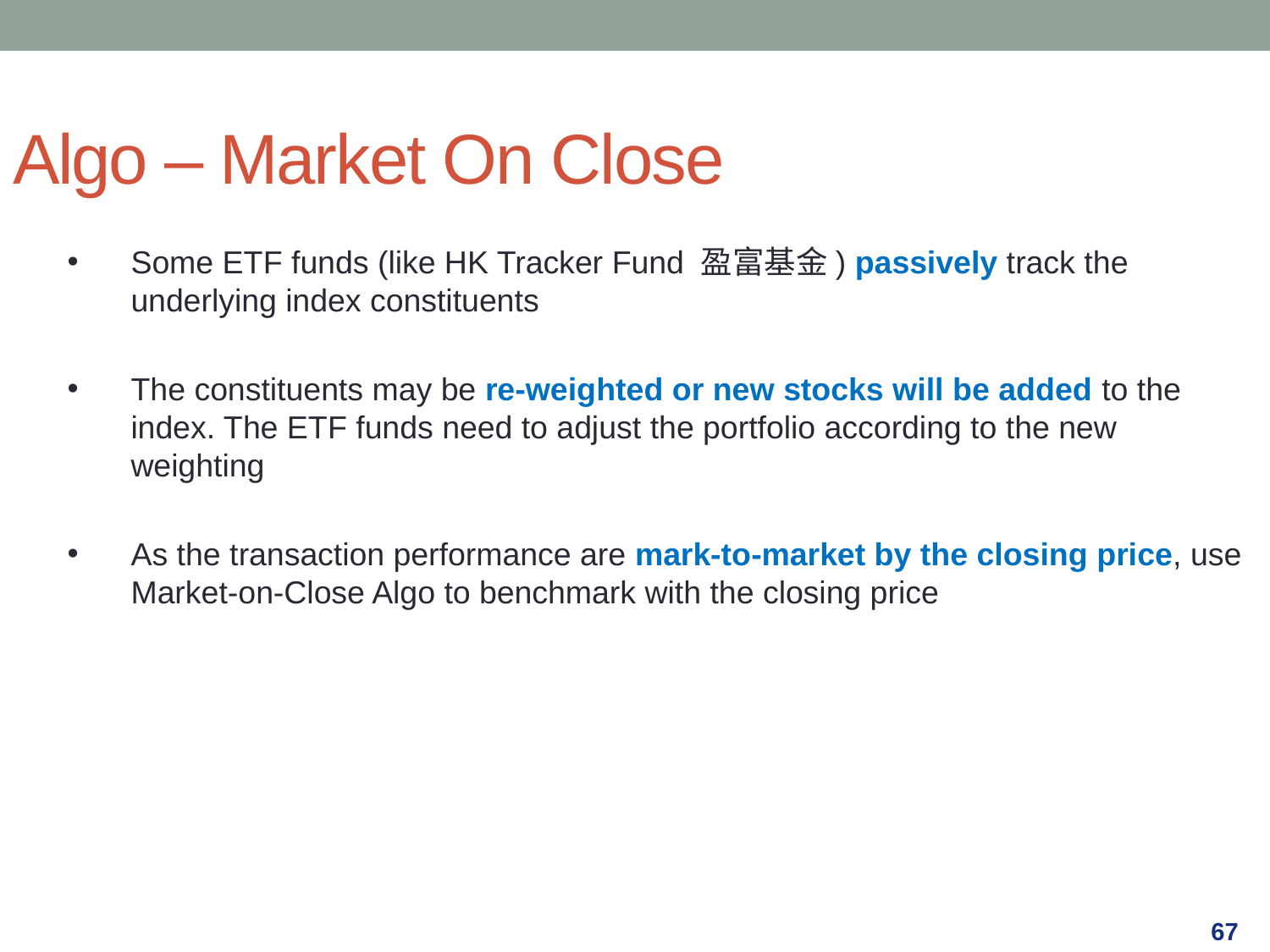

Algo – Market On Close
Some ETF funds (like HK Tracker Fund 盈富基金) passively track the underlying index constituents

The constituents may be re-weighted or new stocks will be added to the index. The ETF funds need to adjust the portfolio according to the new weighting

As the transaction performance are mark-to-market by the closing price, use Market-on-Close Algo to benchmark with the closing price

67